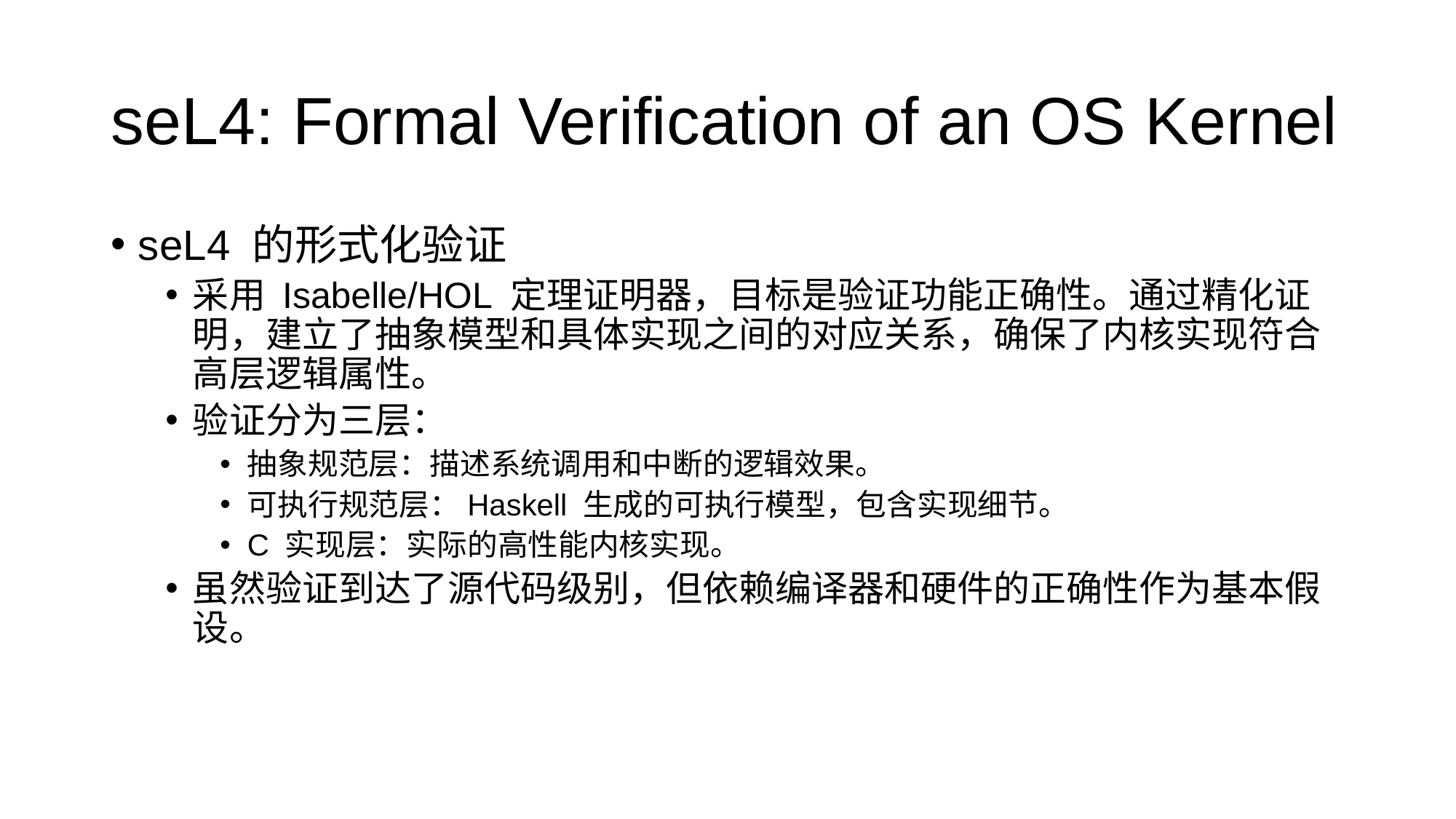

# seL4: Formal Verification of an OS Kernel
seL4 的形式化验证
采用 Isabelle/HOL 定理证明器，目标是验证功能正确性。通过精化证明，建立了抽象模型和具体实现之间的对应关系，确保了内核实现符合高层逻辑属性。
验证分为三层：
抽象规范层：描述系统调用和中断的逻辑效果。
可执行规范层：Haskell 生成的可执行模型，包含实现细节。
C 实现层：实际的高性能内核实现。
虽然验证到达了源代码级别，但依赖编译器和硬件的正确性作为基本假设。